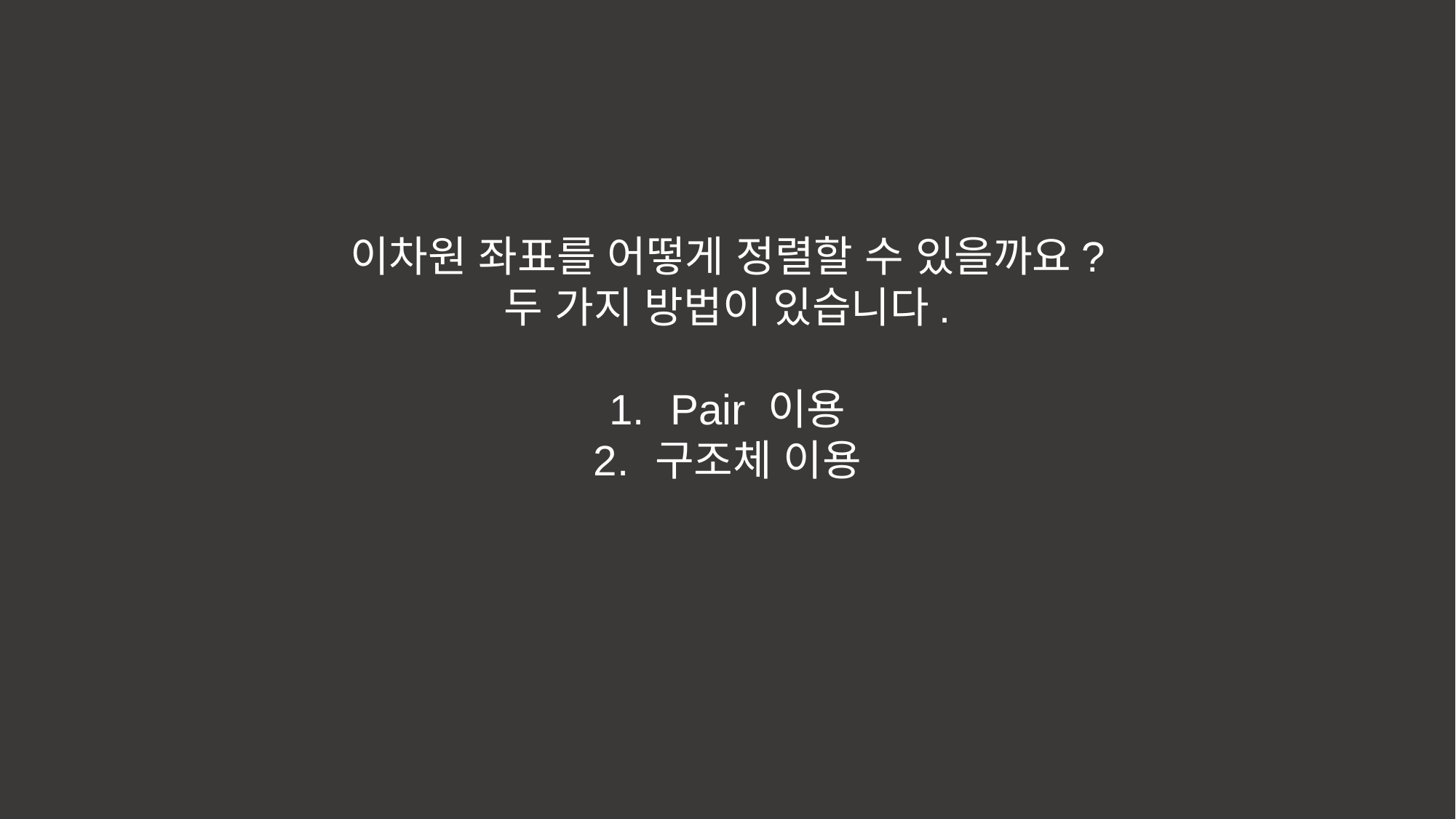

이차원 좌표를 어떻게 정렬할 수 있을까요?
두 가지 방법이 있습니다.

Pair 이용
구조체 이용